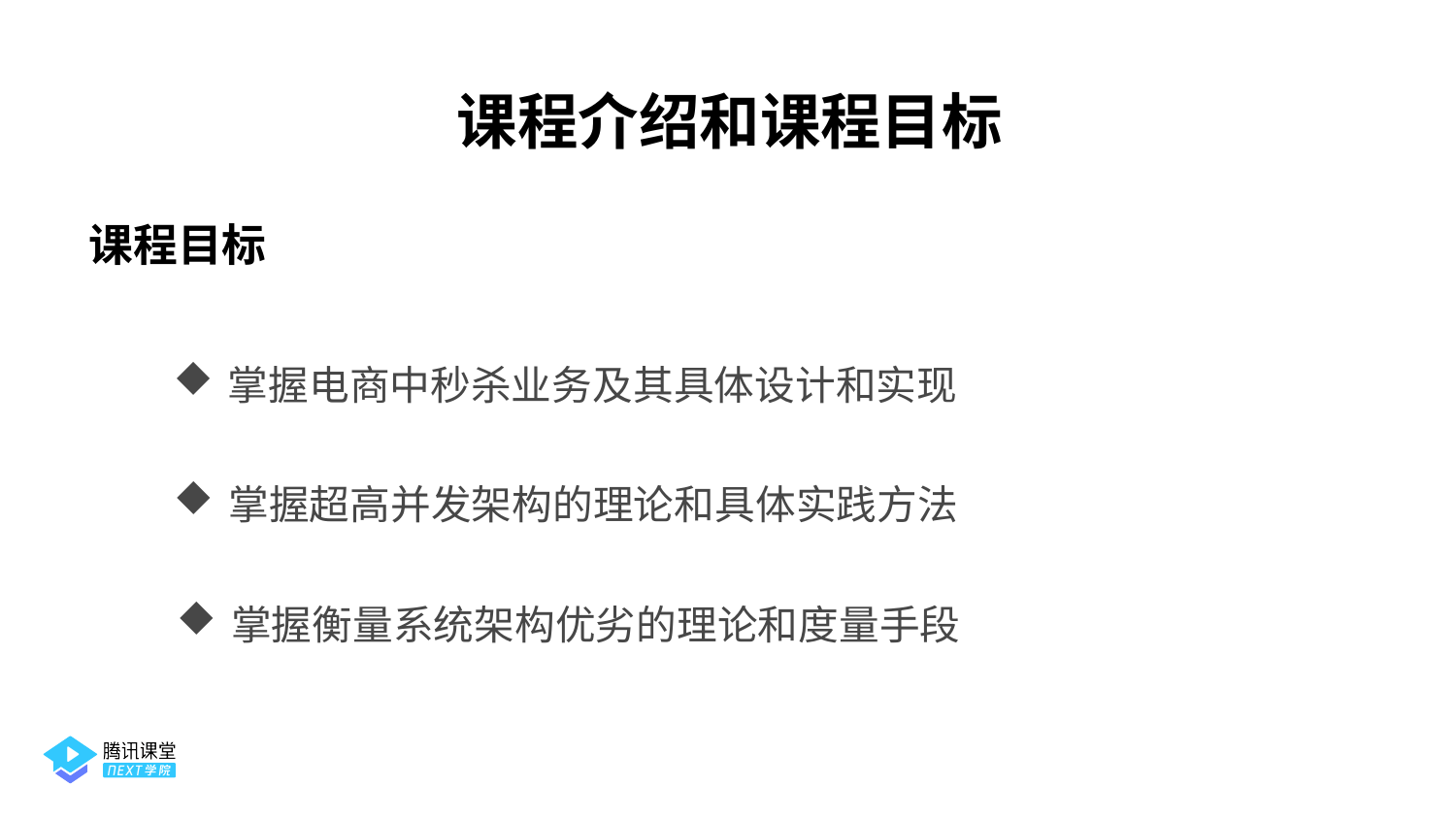

课程介绍和课程目标
课程目标
掌握电商中秒杀业务及其具体设计和实现
掌握超高并发架构的理论和具体实践方法
掌握衡量系统架构优劣的理论和度量手段